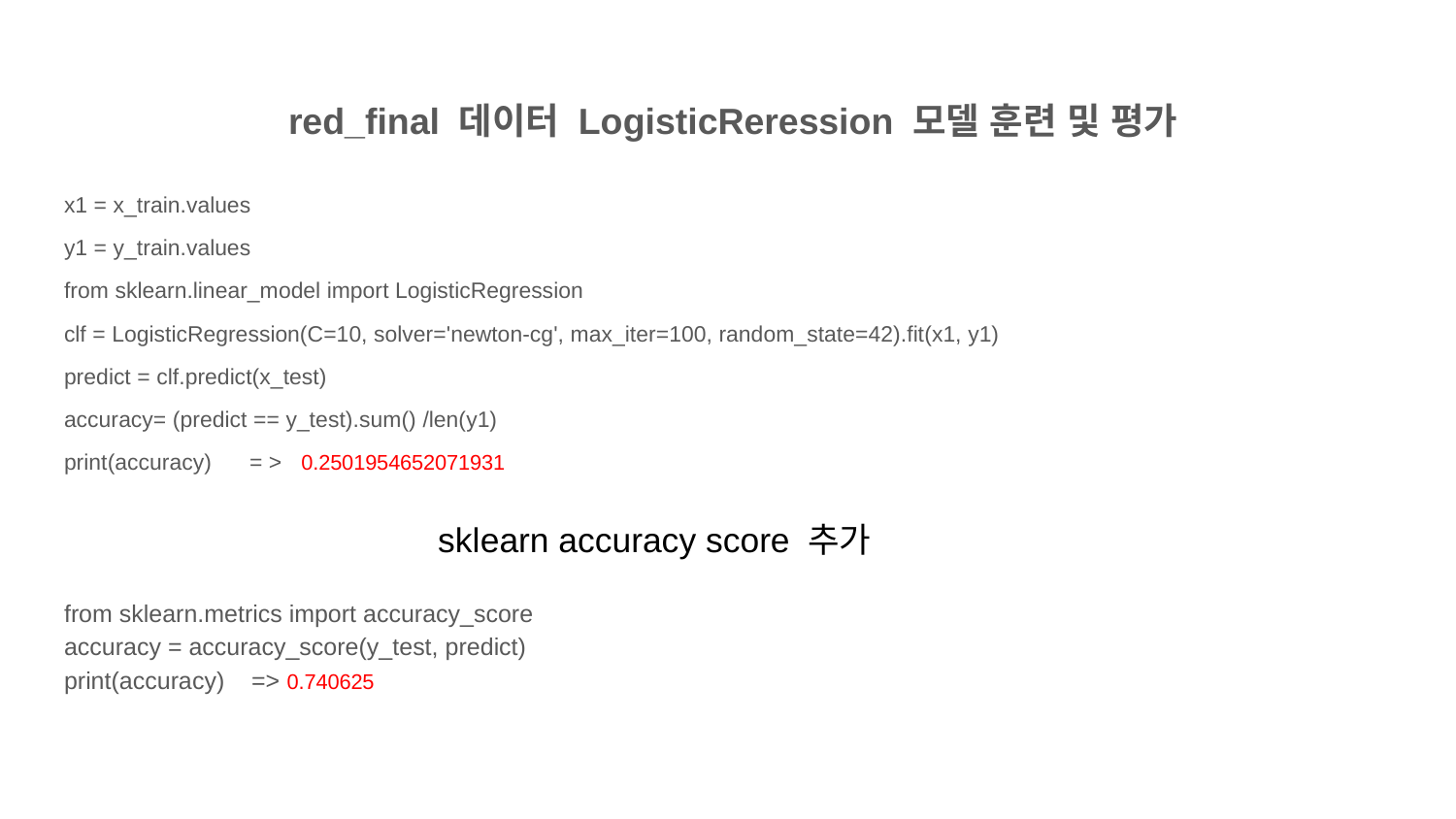

# red_final 데이터 LogisticReression 모델 훈련 및 평가
x1 = x_train.values
y1 = y_train.values
from sklearn.linear_model import LogisticRegression
clf = LogisticRegression(C=10, solver='newton-cg', max_iter=100, random_state=42).fit(x1, y1)
predict = clf.predict(x_test)
accuracy= (predict == y_test).sum() /len(y1)
print(accuracy)      = >   0.2501954652071931
sklearn accuracy score 추가

from sklearn.metrics import accuracy_score
accuracy = accuracy_score(y_test, predict)
print(accuracy)    => 0.740625